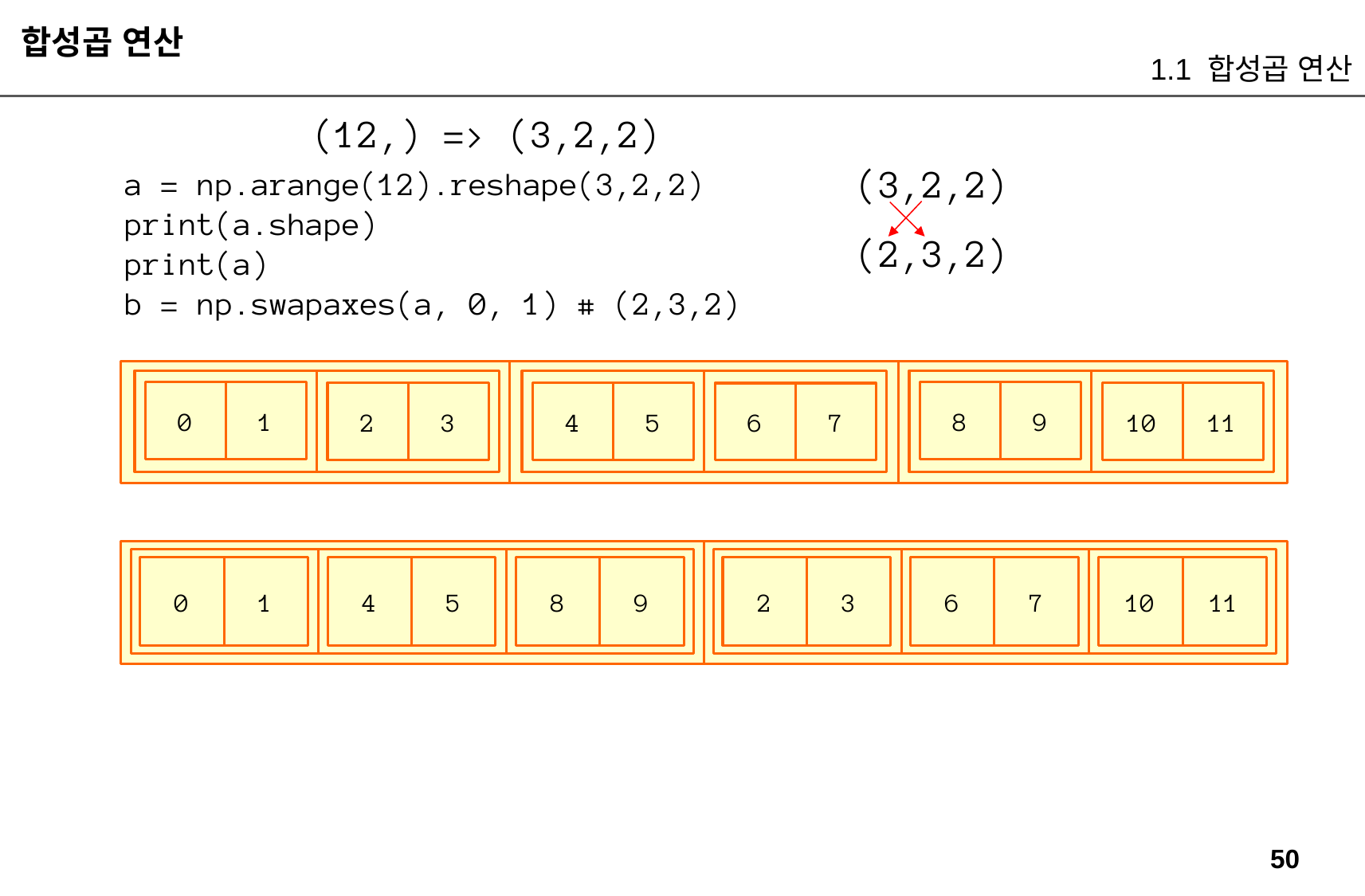

합성곱 연산
1.1 합성곱 연산
(12,) => (3,2,2)
(3,2,2)
a = np.arange(12).reshape(3,2,2)
print(a.shape)
print(a)
b = np.swapaxes(a, 0, 1) # (2,3,2)
(2,3,2)

9
1
8
0
11
3
10
2
5
4
7
6

11
3
10
9
2
1
8
0
7
6
5
4